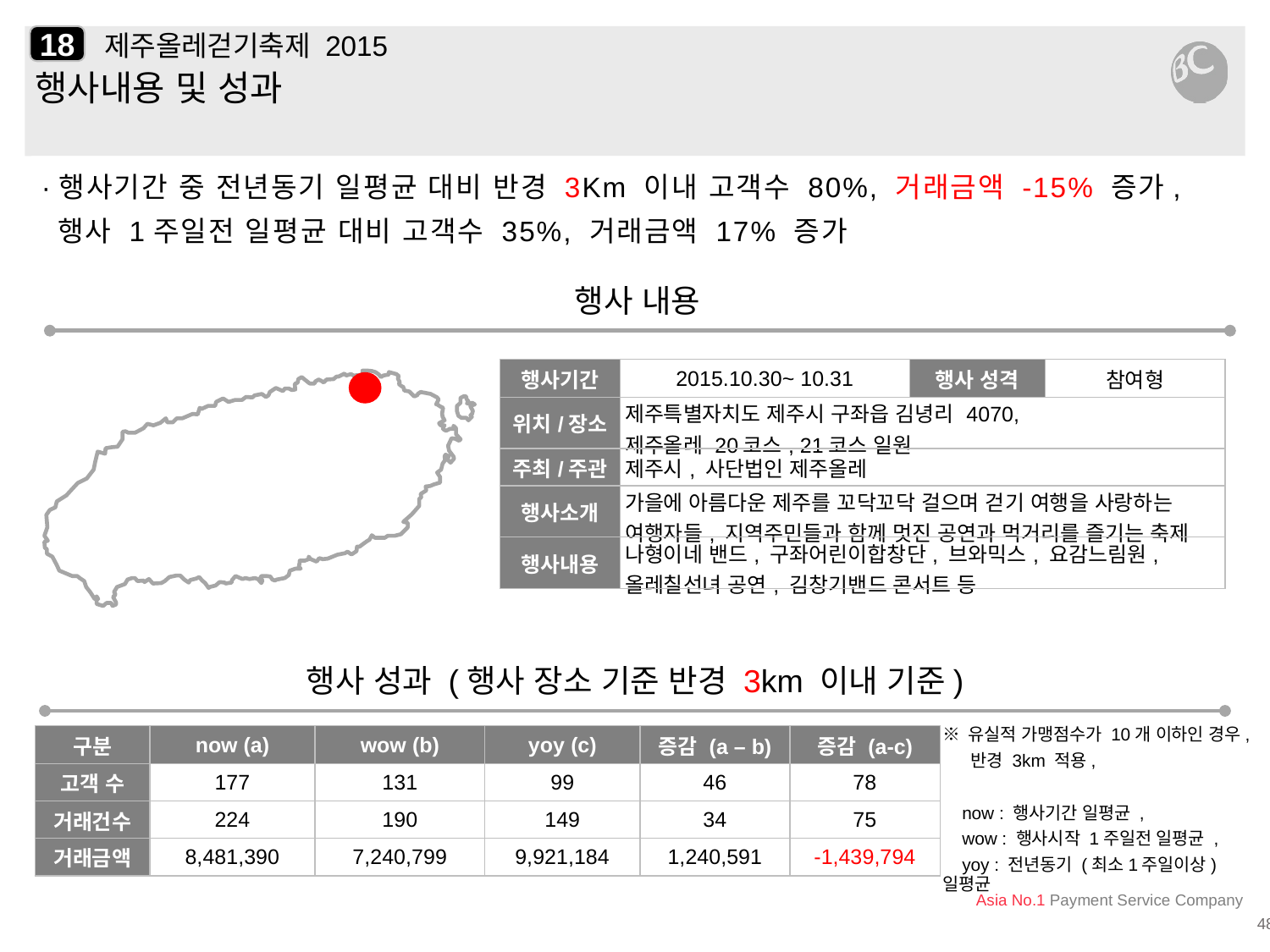

18
# 제주올레걷기축제 2015
행사내용 및 성과
·행사기간 중 전년동기 일평균 대비 반경 3Km 이내 고객수 80%, 거래금액 -15% 증가,
 행사 1주일전 일평균 대비 고객수 35%, 거래금액 17% 증가
행사 내용
| 행사기간 | 2015.10.30~ 10.31 | 행사 성격 | 참여형 |
| --- | --- | --- | --- |
| 위치/장소 | 제주특별자치도 제주시 구좌읍 김녕리 4070, 제주올레 20코스, 21코스 일원 |  |  |
| 주최/주관 | 제주시, 사단법인 제주올레 |  |  |
| 행사소개 | 가을에 아름다운 제주를 꼬닥꼬닥 걸으며 걷기 여행을 사랑하는 여행자들, 지역주민들과 함께 멋진 공연과 먹거리를 즐기는 축제 |  |  |
| 행사내용 | 나형이네 밴드, 구좌어린이합창단, 브와믹스, 요감느림원, 올레칠선녀 공연, 김창기밴드 콘서트 등 |  |  |

행사 성과 (행사 장소 기준 반경 3km 이내 기준)
| 구분 | now (a) | wow (b) | yoy (c) | 증감 (a – b) | 증감 (a-c) |
| --- | --- | --- | --- | --- | --- |
| 고객 수 | 177 | 131 | 99 | 46 | 78 |
| 거래건수 | 224 | 190 | 149 | 34 | 75 |
| 거래금액 | 8,481,390 | 7,240,799 | 9,921,184 | 1,240,591 | -1,439,794 |
※ 유실적 가맹점수가 10개 이하인 경우,
     반경 3km 적용,

    now : 행사기간 일평균 ,
    wow : 행사시작 1주일전 일평균 ,
    yoy : 전년동기 (최소1주일이상) 일평균